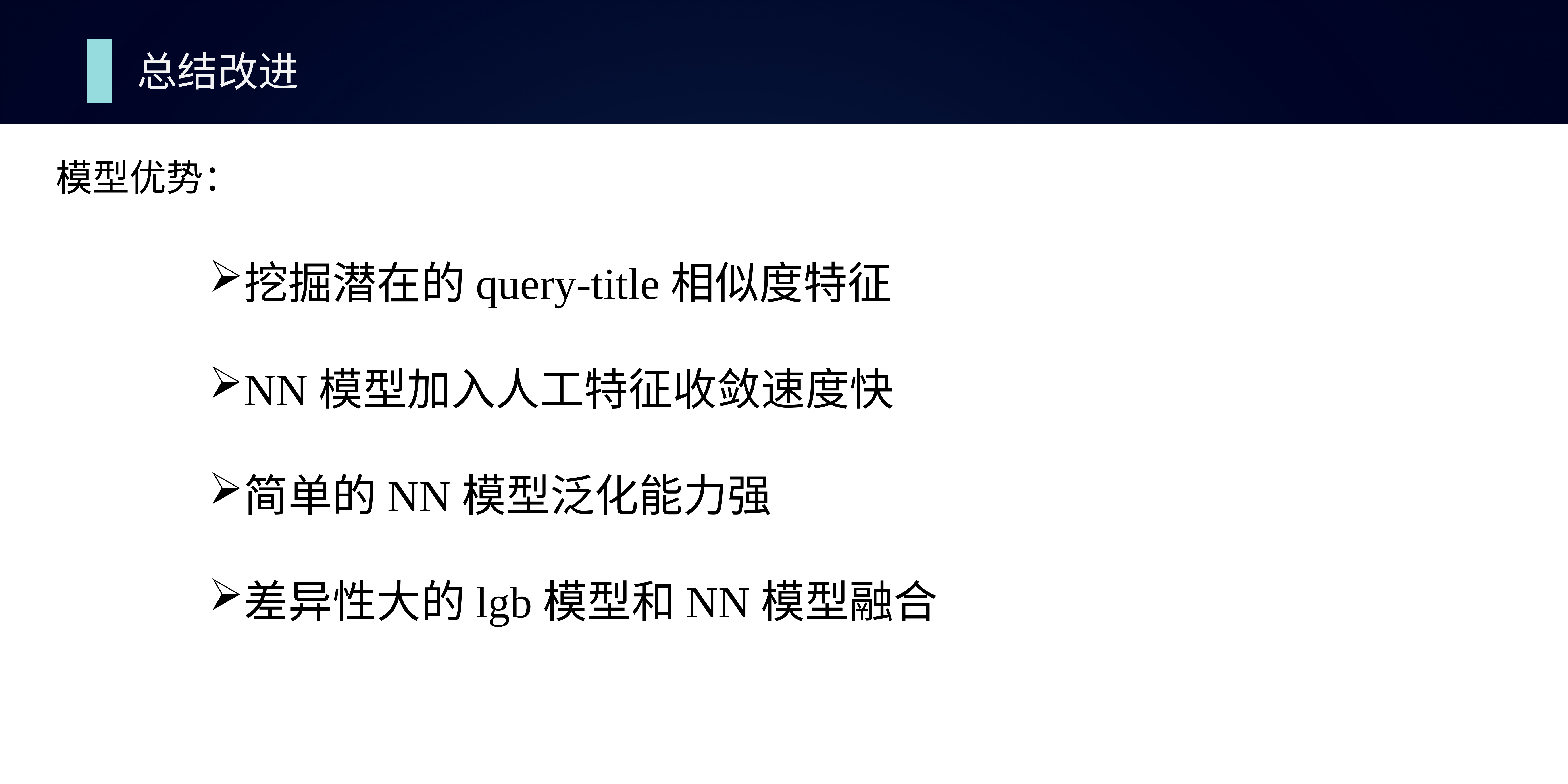

总结改进
模型优势：

挖掘潜在的query-title相似度特征

NN模型加入人工特征收敛速度快

简单的NN模型泛化能力强

差异性大的lgb模型和NN模型融合